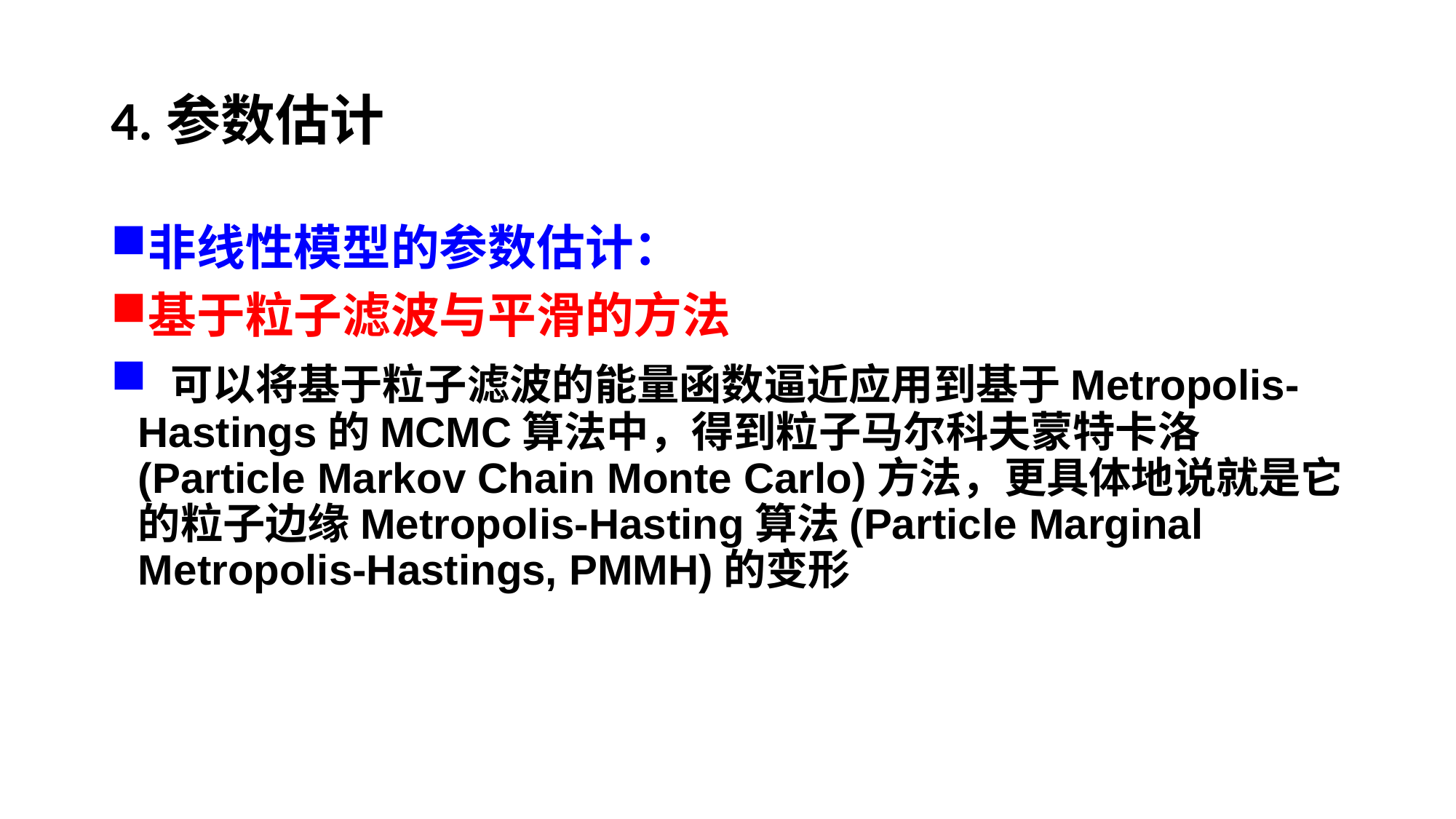

# 4.参数估计
非线性模型的参数估计：
基于粒子滤波与平滑的方法
 可以将基于粒子滤波的能量函数逼近应用到基于Metropolis-Hastings的MCMC算法中，得到粒子马尔科夫蒙特卡洛(Particle Markov Chain Monte Carlo)方法，更具体地说就是它的粒子边缘Metropolis-Hasting算法(Particle Marginal Metropolis-Hastings, PMMH)的变形